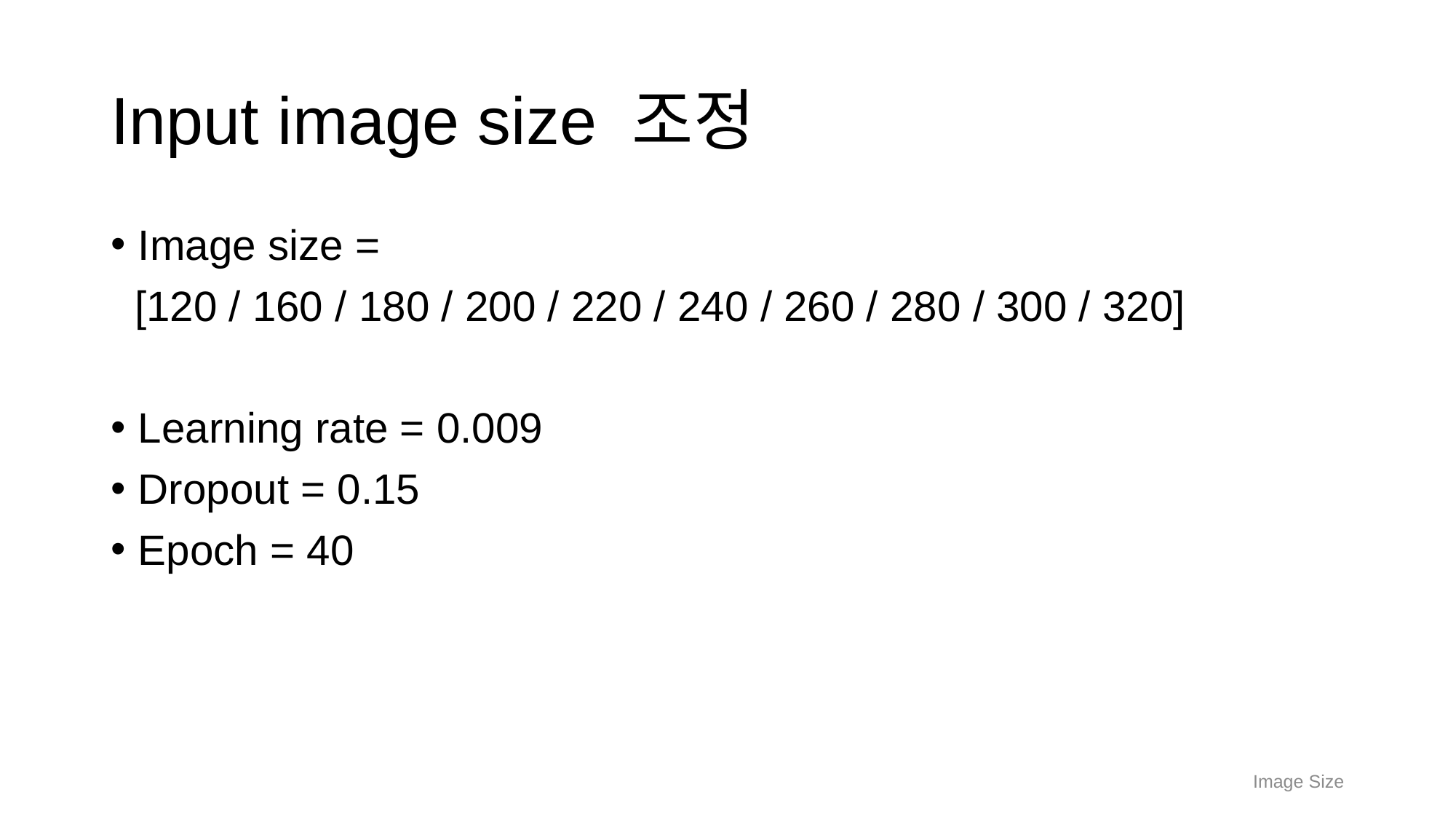

# Input image size 조정
Image size =
  [120 / 160 / 180 / 200 / 220 / 240 / 260 / 280 / 300 / 320]

Learning rate = 0.009
Dropout = 0.15
Epoch = 40
Image Size